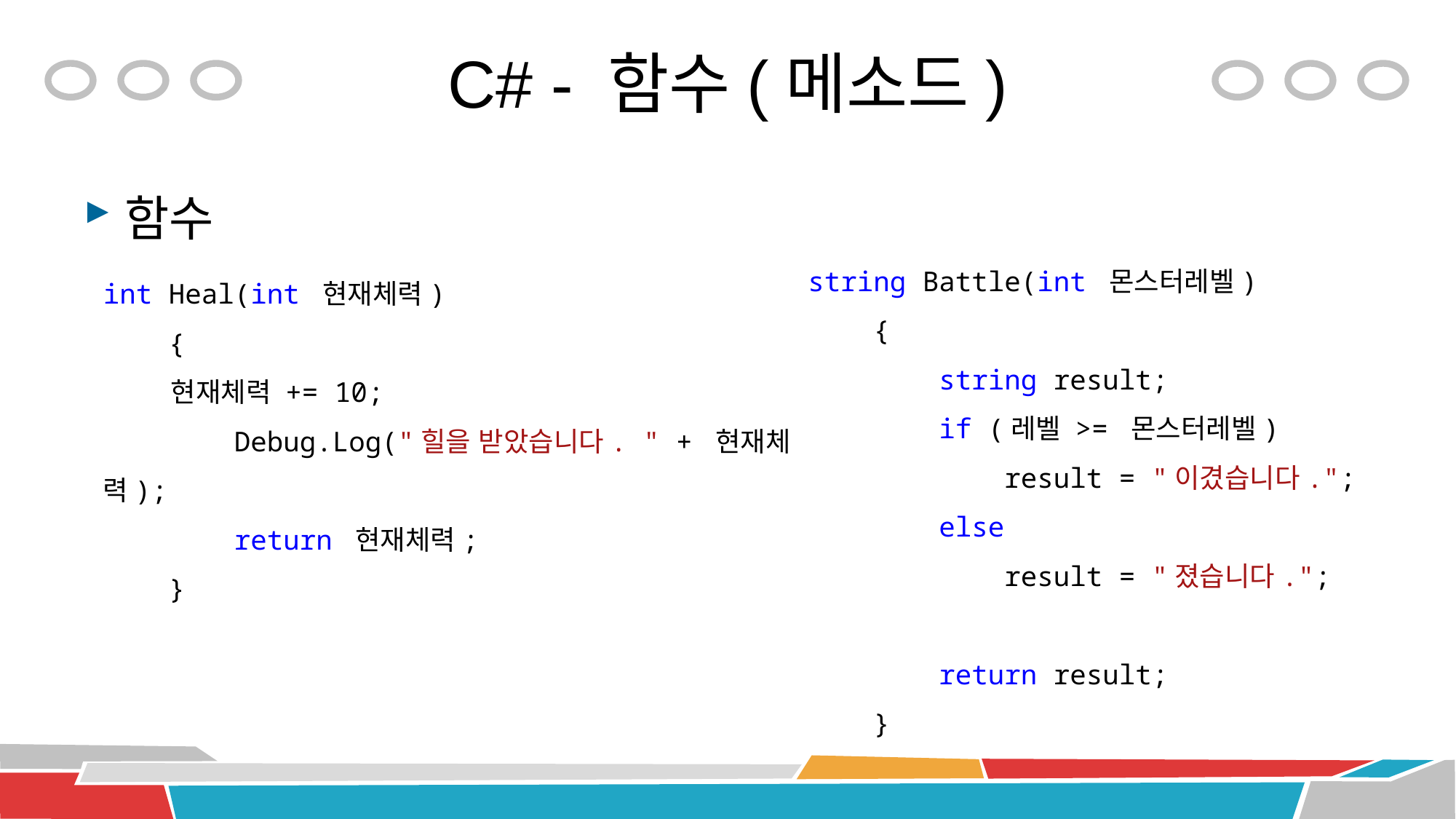

# C# - 함수(메소드)
함수
string Battle(int 몬스터레벨)
    {
        string result;
        if (레벨 >= 몬스터레벨)
            result = "이겼습니다.";
        else
            result = "졌습니다.";

        return result;
    }
int Heal(int 현재체력)
    {
        현재체력 += 10;
        Debug.Log("힐을 받았습니다. " + 현재체력);
        return 현재체력;
    }